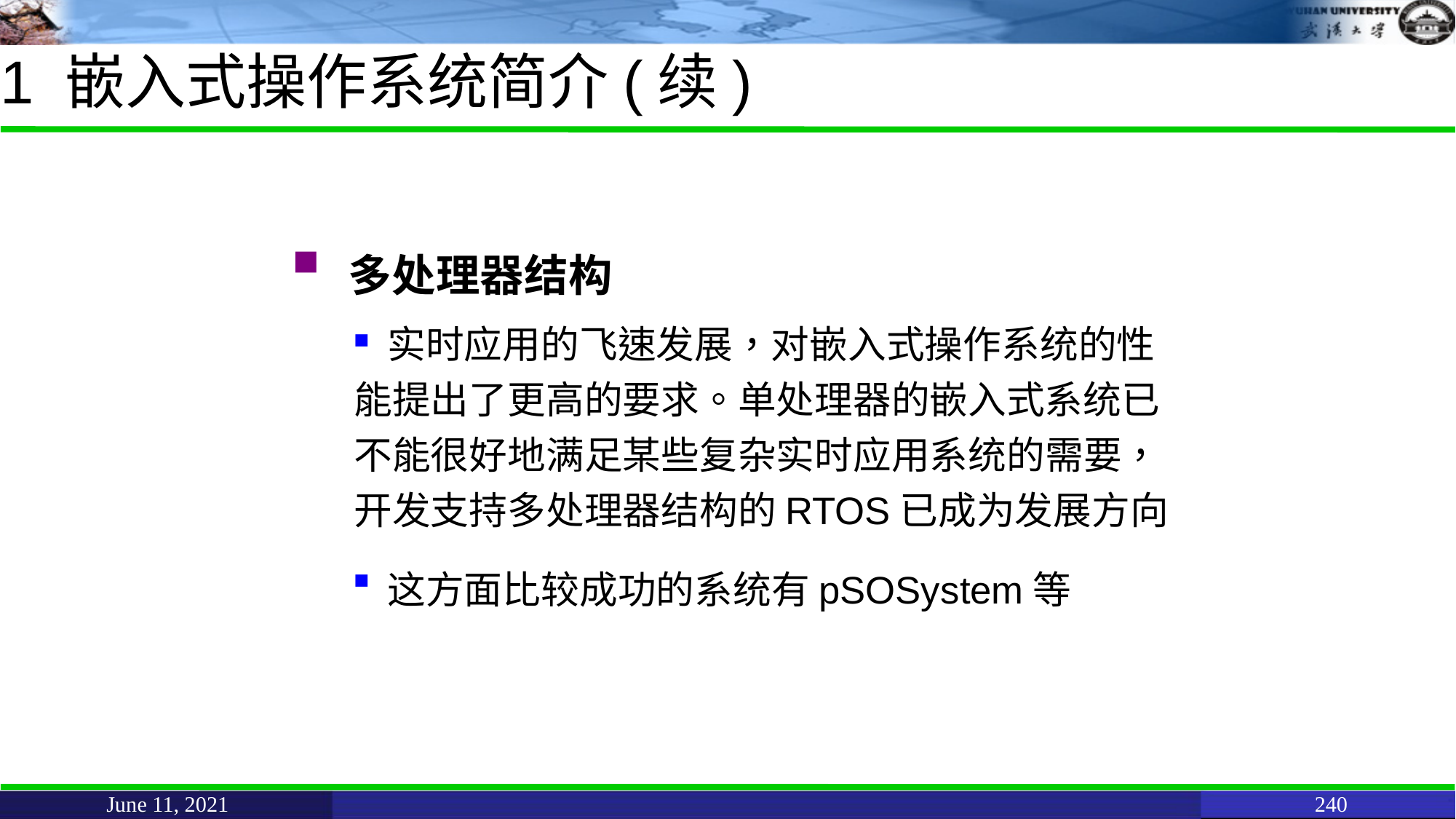

# 1 嵌入式操作系统简介(续)
 多处理器结构
 实时应用的飞速发展，对嵌入式操作系统的性能提出了更高的要求。单处理器的嵌入式系统已不能很好地满足某些复杂实时应用系统的需要，开发支持多处理器结构的RTOS已成为发展方向
 这方面比较成功的系统有pSOSystem等

June 11, 2021

240